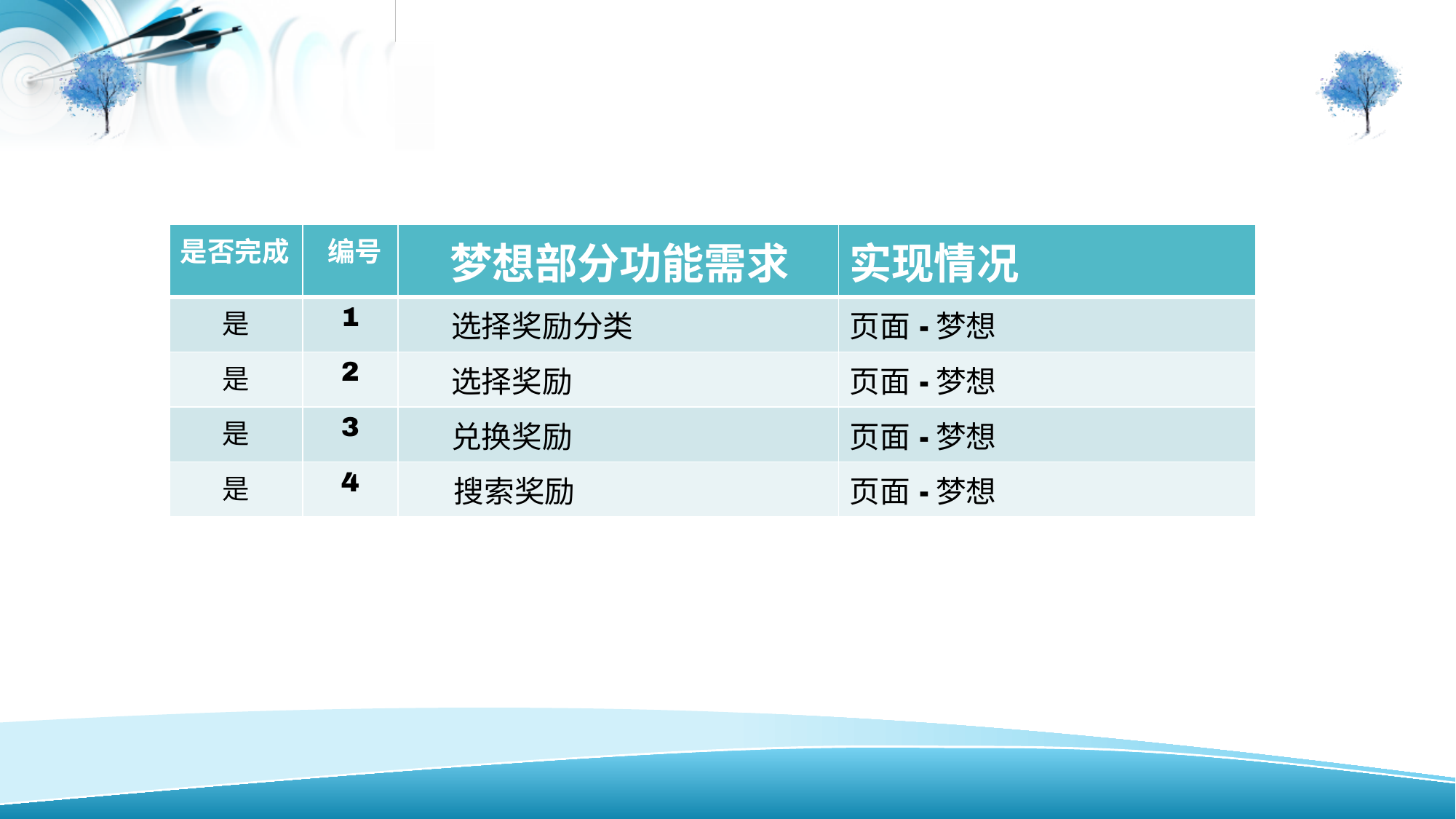

| 是否完成 | 编号 | 梦想部分功能需求 | 实现情况 |
| --- | --- | --- | --- |
| 是 | 1 | 选择奖励分类 | 页面-梦想 |
| 是 | 2 | 选择奖励 | 页面-梦想 |
| 是 | 3 | 兑换奖励 | 页面-梦想 |
| 是 | 4 | 搜索奖励 | 页面-梦想 |